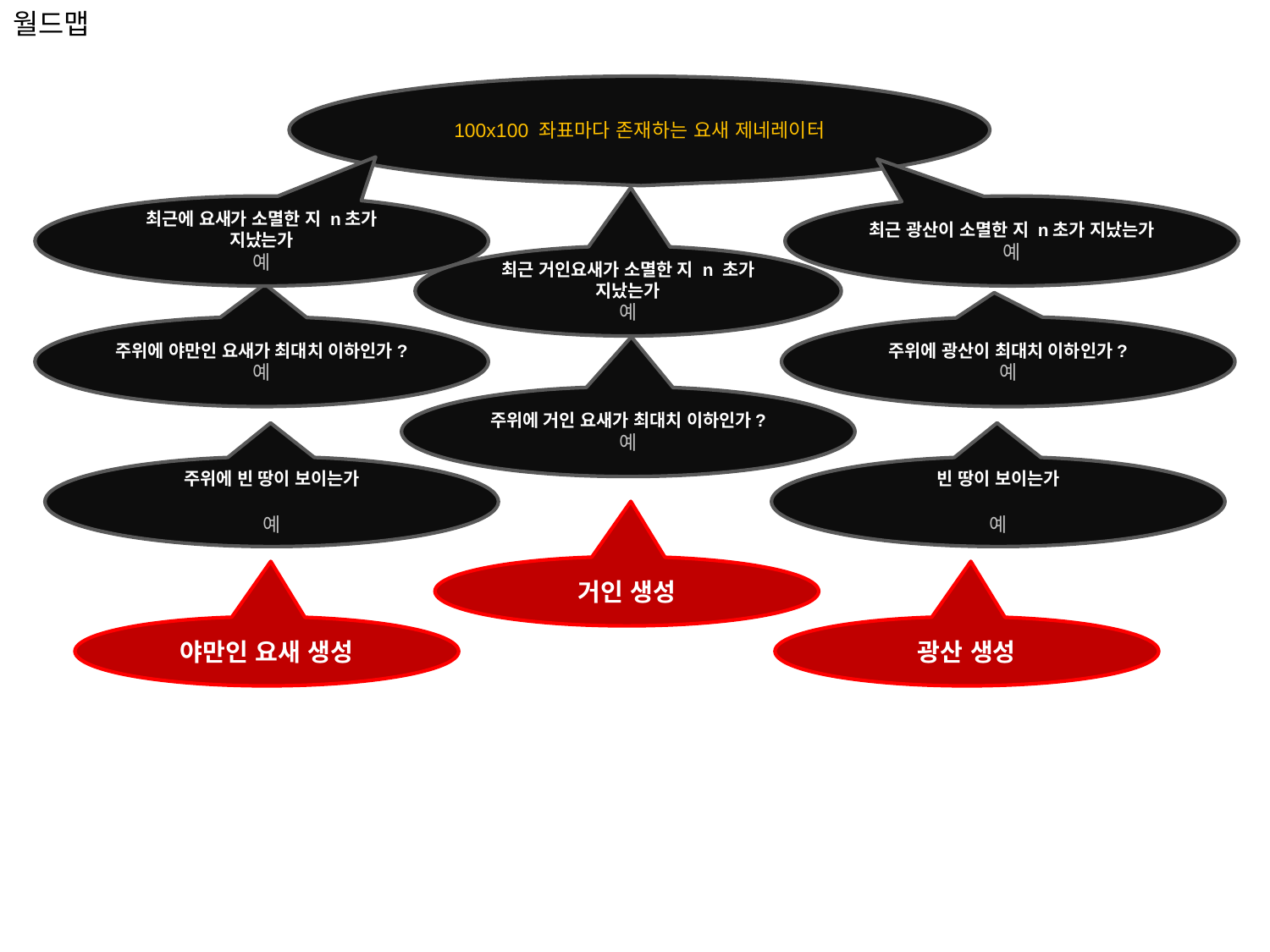

월드맵
100x100 좌표마다 존재하는 요새 제네레이터
최근에 요새가 소멸한 지 n초가 지났는가
예
최근 광산이 소멸한 지 n초가 지났는가
예
최근 거인요새가 소멸한 지 n 초가 지났는가
예
주위에 야만인 요새가 최대치 이하인가?
예
주위에 광산이 최대치 이하인가?
예
주위에 거인 요새가 최대치 이하인가?
예
주위에 빈 땅이 보이는가

예
빈 땅이 보이는가

예
거인 생성
야만인 요새 생성
광산 생성